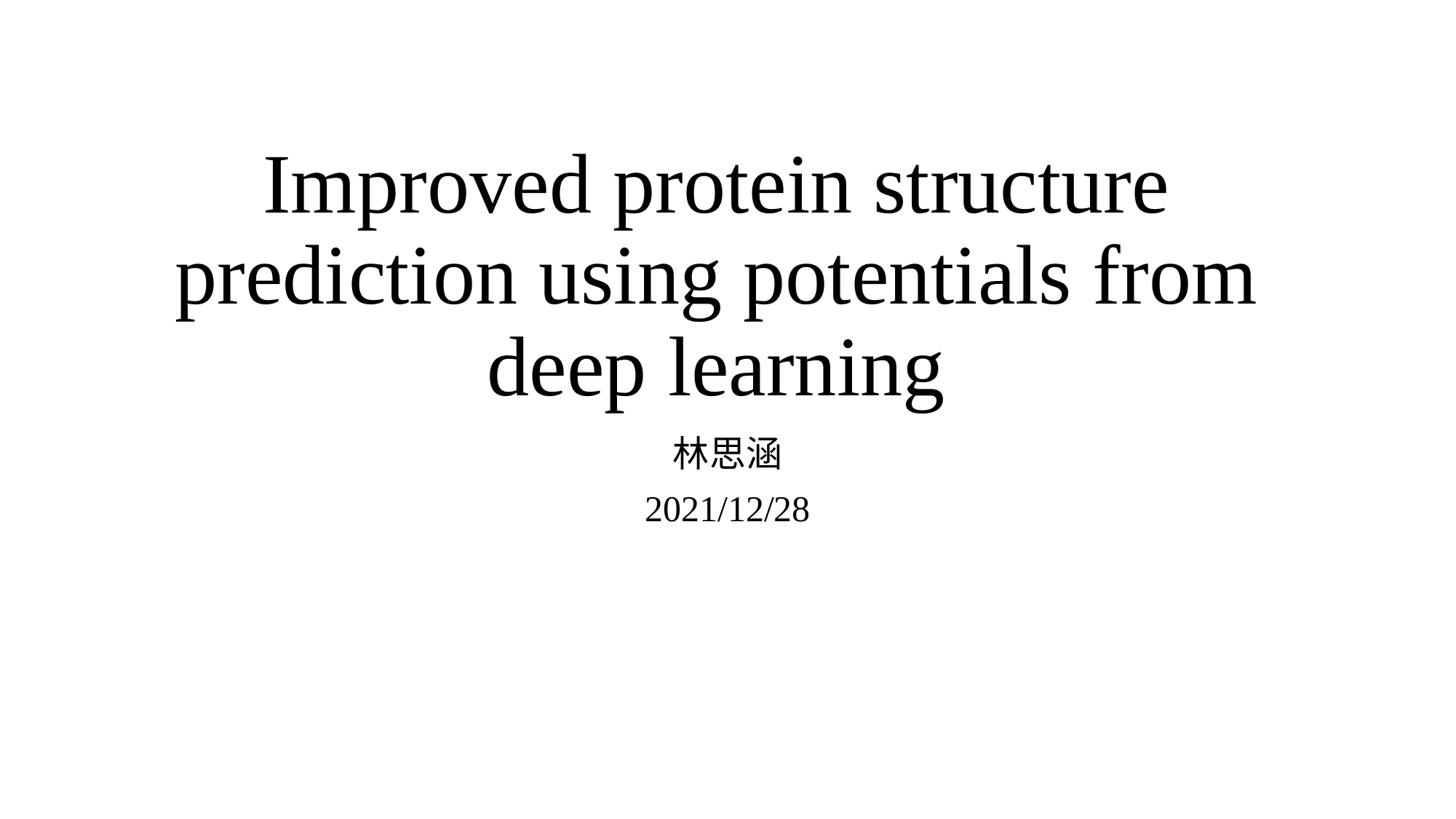

# Improved protein structure prediction using potentials from deep learning
林思涵
2021/12/28